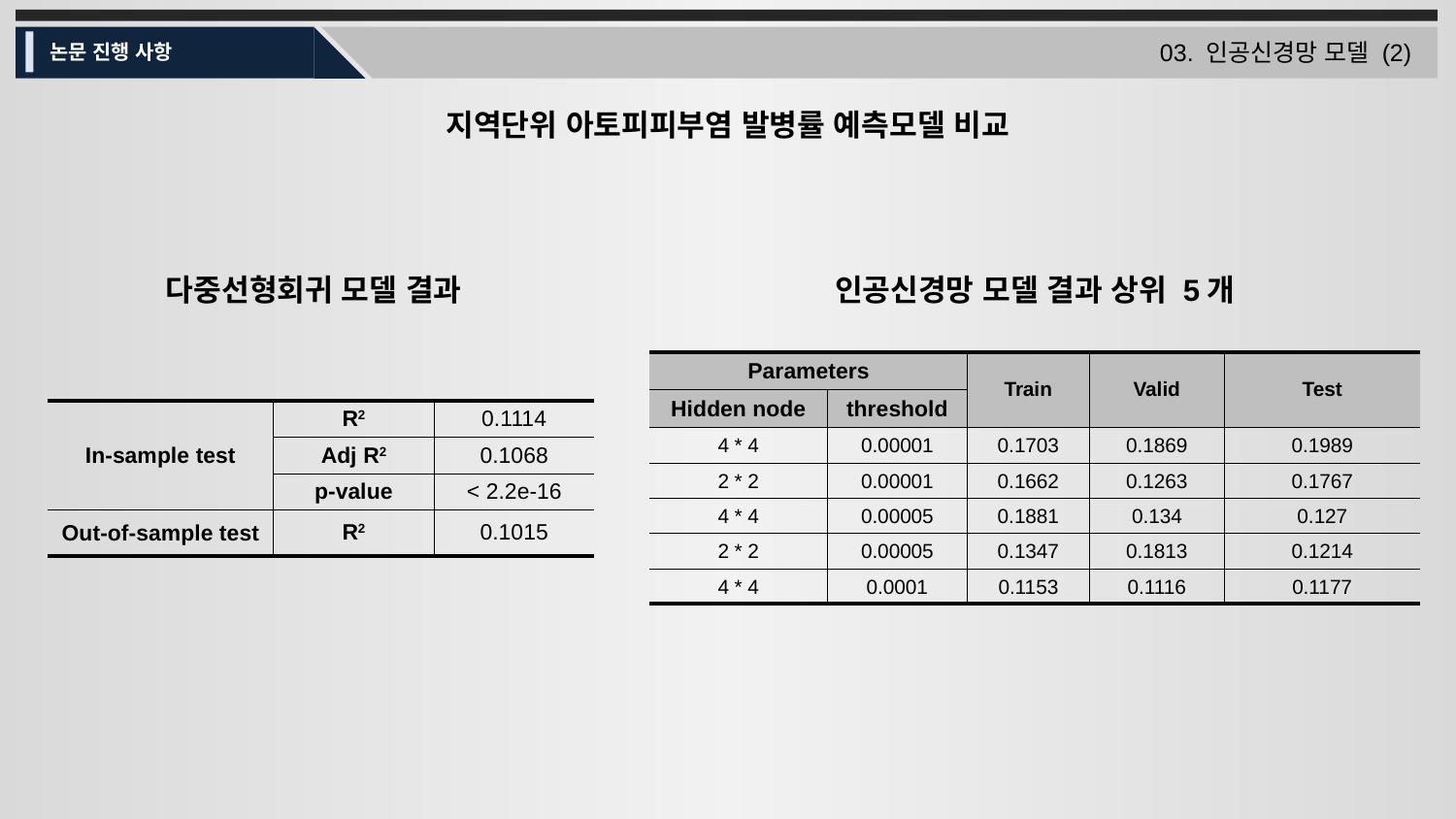

03. 인공신경망 모델 (2)

논문 진행 사항
지역단위 아토피피부염 발병률 예측모델 비교
다중선형회귀 모델 결과
인공신경망 모델 결과 상위 5개
| Parameters |  | Train | Valid | Test |
| --- | --- | --- | --- | --- |
| Hidden node | threshold | R2 | R2 | R2 |
| 4 \* 4 | 0.00001 | 0.1703 | 0.1869 | 0.1989 |
| 2 \* 2 | 0.00001 | 0.1662 | 0.1263 | 0.1767 |
| 4 \* 4 | 0.00005 | 0.1881 | 0.134 | 0.127 |
| 2 \* 2 | 0.00005 | 0.1347 | 0.1813 | 0.1214 |
| 4 \* 4 | 0.0001 | 0.1153 | 0.1116 | 0.1177 |
| In-sample test | R2 | 0.1114 |
| --- | --- | --- |
|  | Adj R2 | 0.1068 |
|  | p-value | < 2.2e-16 |
| Out-of-sample test | R2 | 0.1015 |